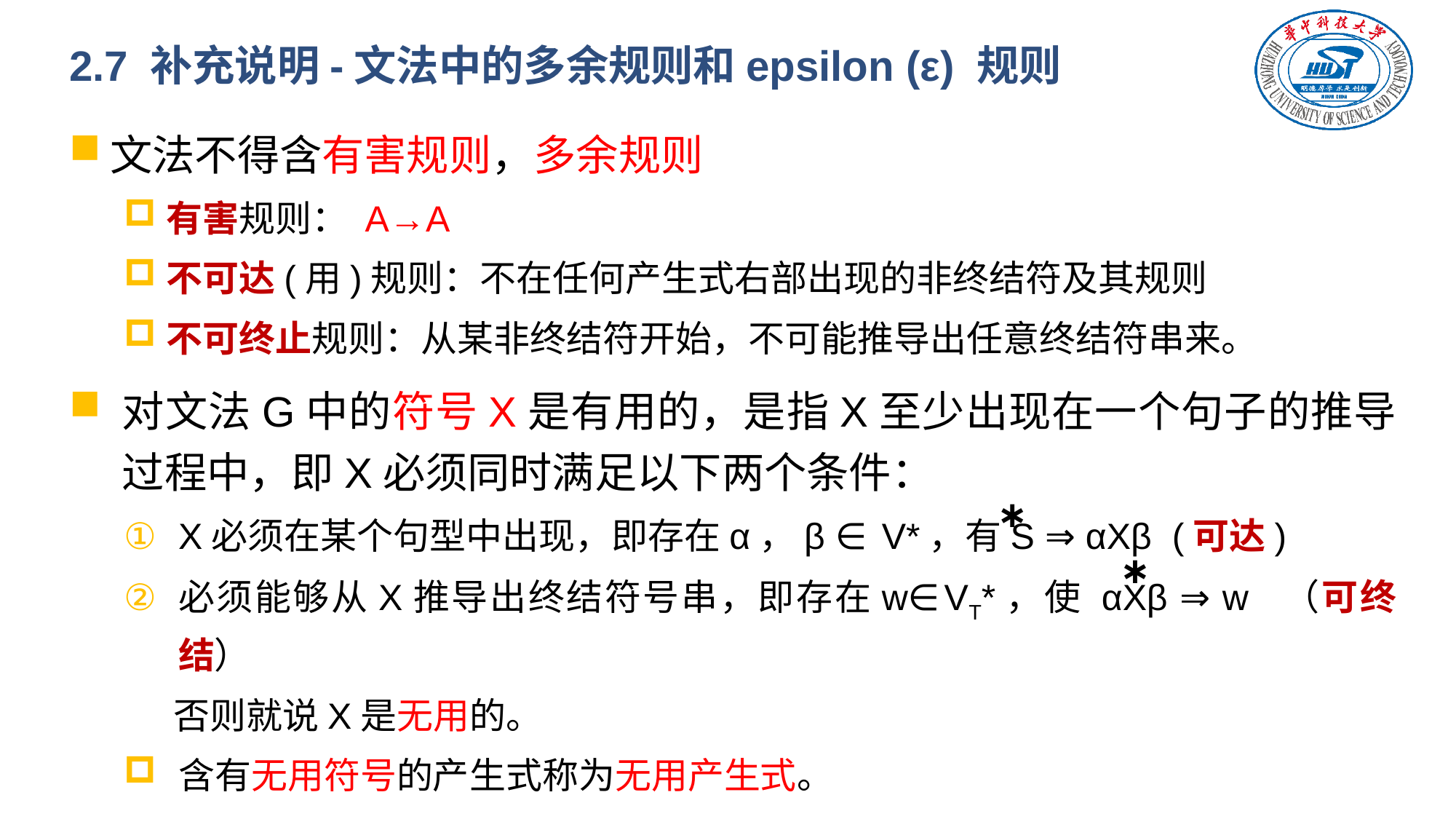

# 2.7 补充说明-文法中的多余规则和epsilon (ε) 规则
文法不得含有害规则，多余规则
有害规则： A→A
不可达(用)规则：不在任何产生式右部出现的非终结符及其规则
不可终止规则：从某非终结符开始，不可能推导出任意终结符串来。
对文法G中的符号X是有用的，是指X至少出现在一个句子的推导过程中，即X必须同时满足以下两个条件：
X必须在某个句型中出现，即存在α，β ∈ V*，有S ⇒ αXβ  (可达)
必须能够从X推导出终结符号串，即存在w∈VT*，使 αXβ ⇒ w  （可终结）
     否则就说X是无用的。
含有无用符号的产生式称为无用产生式。
∗
∗
71